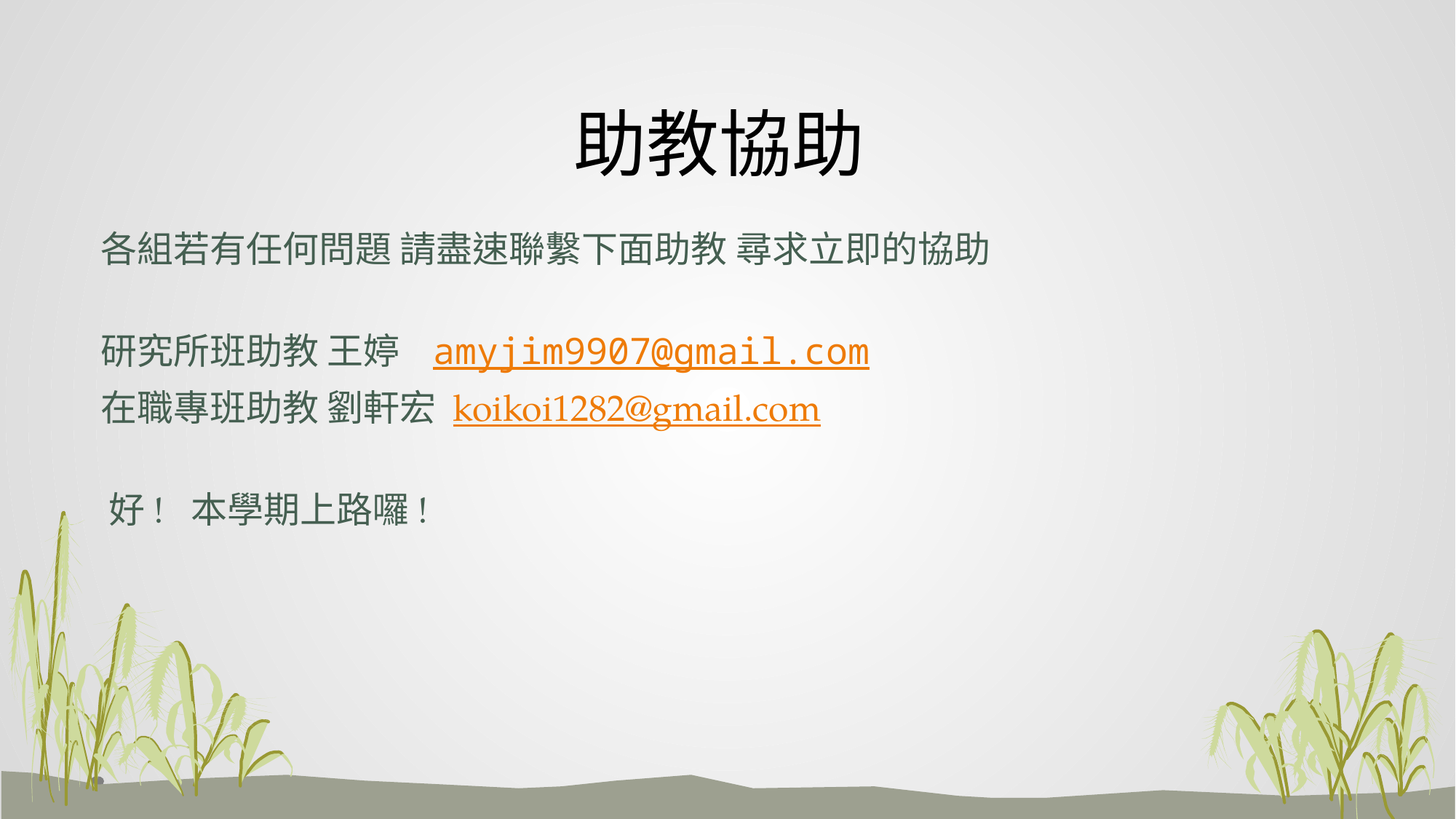

# 助教協助
 各組若有任何問題 請盡速聯繫下面助教 尋求立即的協助

 研究所班助教 王婷   amyjim9907@gmail.com
 在職專班助教 劉軒宏 koikoi1282@gmail.com

  好!  本學期上路囉!